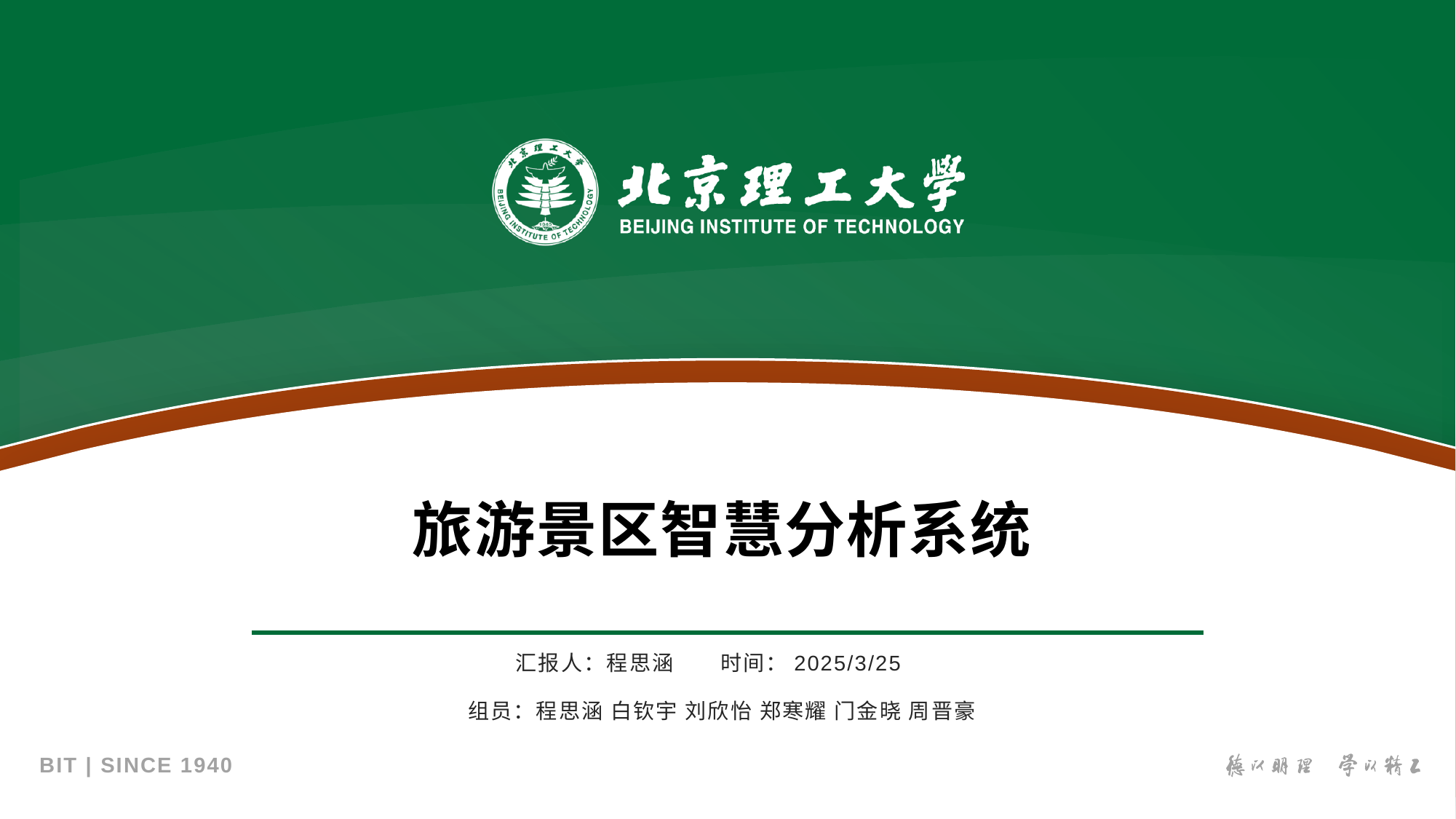

# 旅游景区智慧分析系统
汇报人：程思涵　　时间：2025/3/25
组员：程思涵 白钦宇 刘欣怡 郑寒耀 门金晓 周晋豪